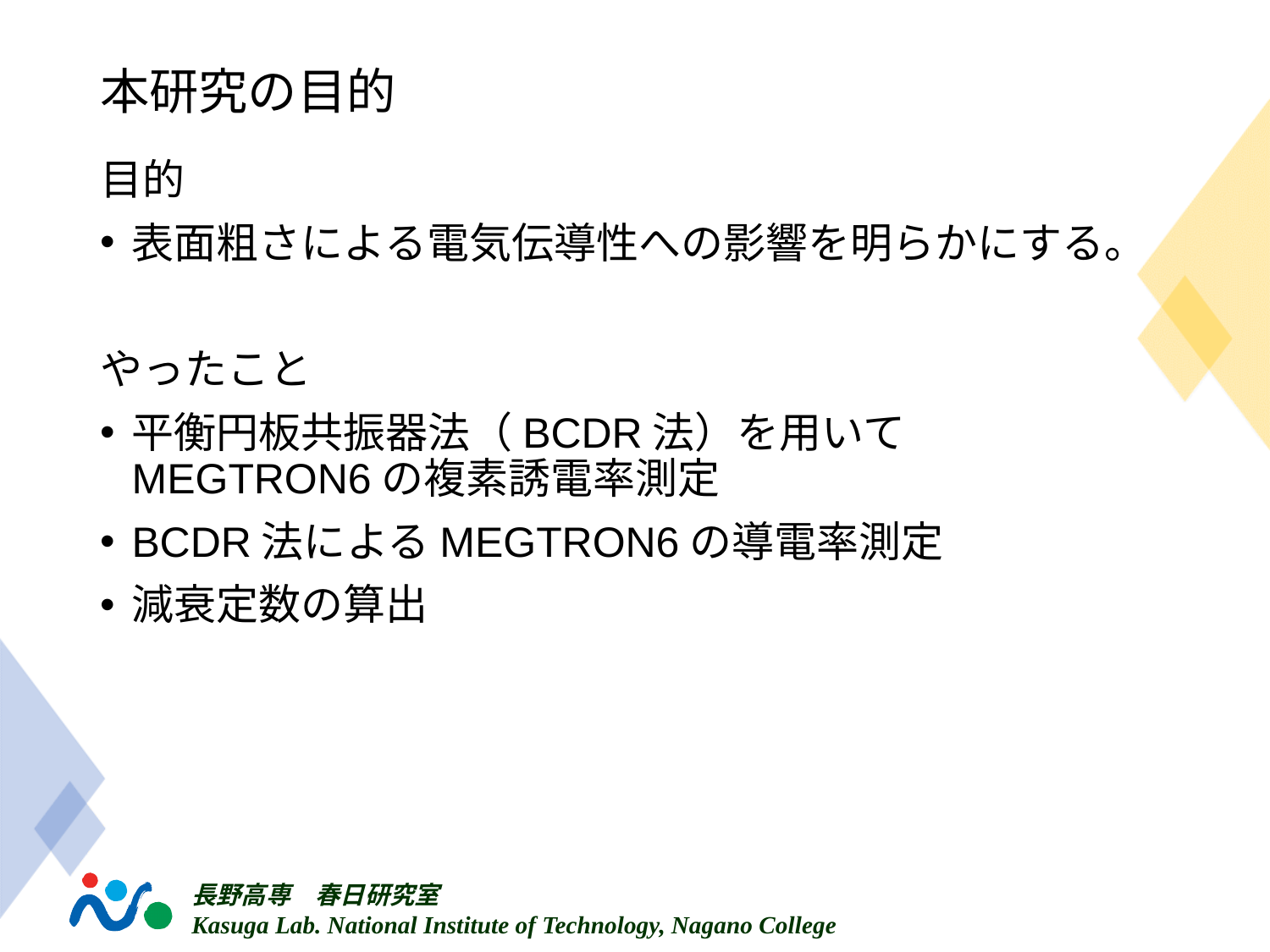

# 本研究の目的
目的
表面粗さによる電気伝導性への影響を明らかにする。

やったこと
平衡円板共振器法（BCDR法）を用いて
MEGTRON6の複素誘電率測定
BCDR法によるMEGTRON6の導電率測定
減衰定数の算出

と表面粗さ
標準銅箔を使用
複素誘電率測定
実基板銅箔を使用
導電率測定
減衰定数算出